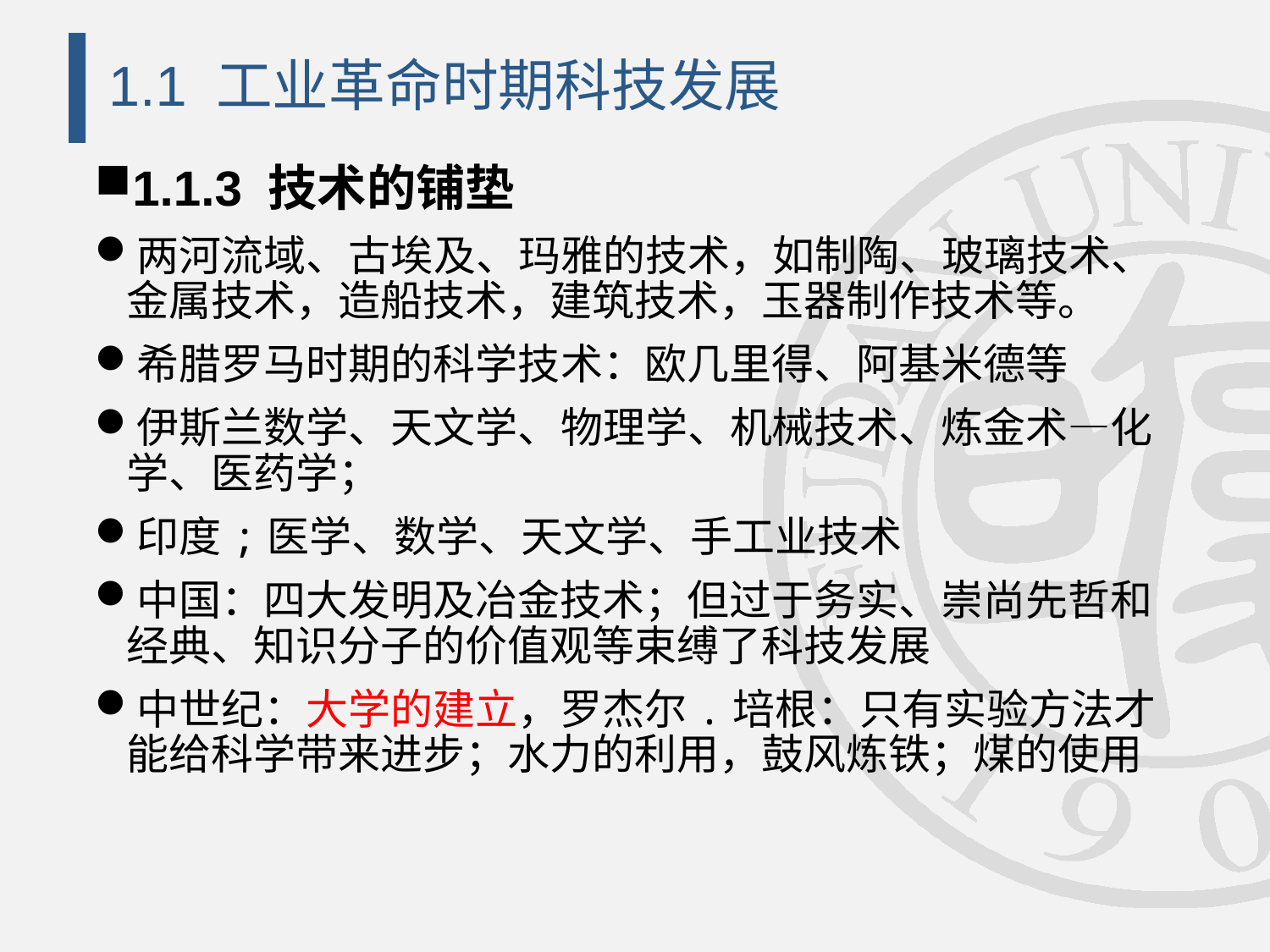

# 1.1 工业革命时期科技发展
1.1.3 技术的铺垫
两河流域、古埃及、玛雅的技术，如制陶、玻璃技术、金属技术，造船技术，建筑技术，玉器制作技术等。
希腊罗马时期的科学技术：欧几里得、阿基米德等
伊斯兰数学、天文学、物理学、机械技术、炼金术—化学、医药学；
印度;医学、数学、天文学、手工业技术
中国：四大发明及冶金技术；但过于务实、崇尚先哲和经典、知识分子的价值观等束缚了科技发展
中世纪：大学的建立，罗杰尔.培根：只有实验方法才能给科学带来进步；水力的利用，鼓风炼铁；煤的使用